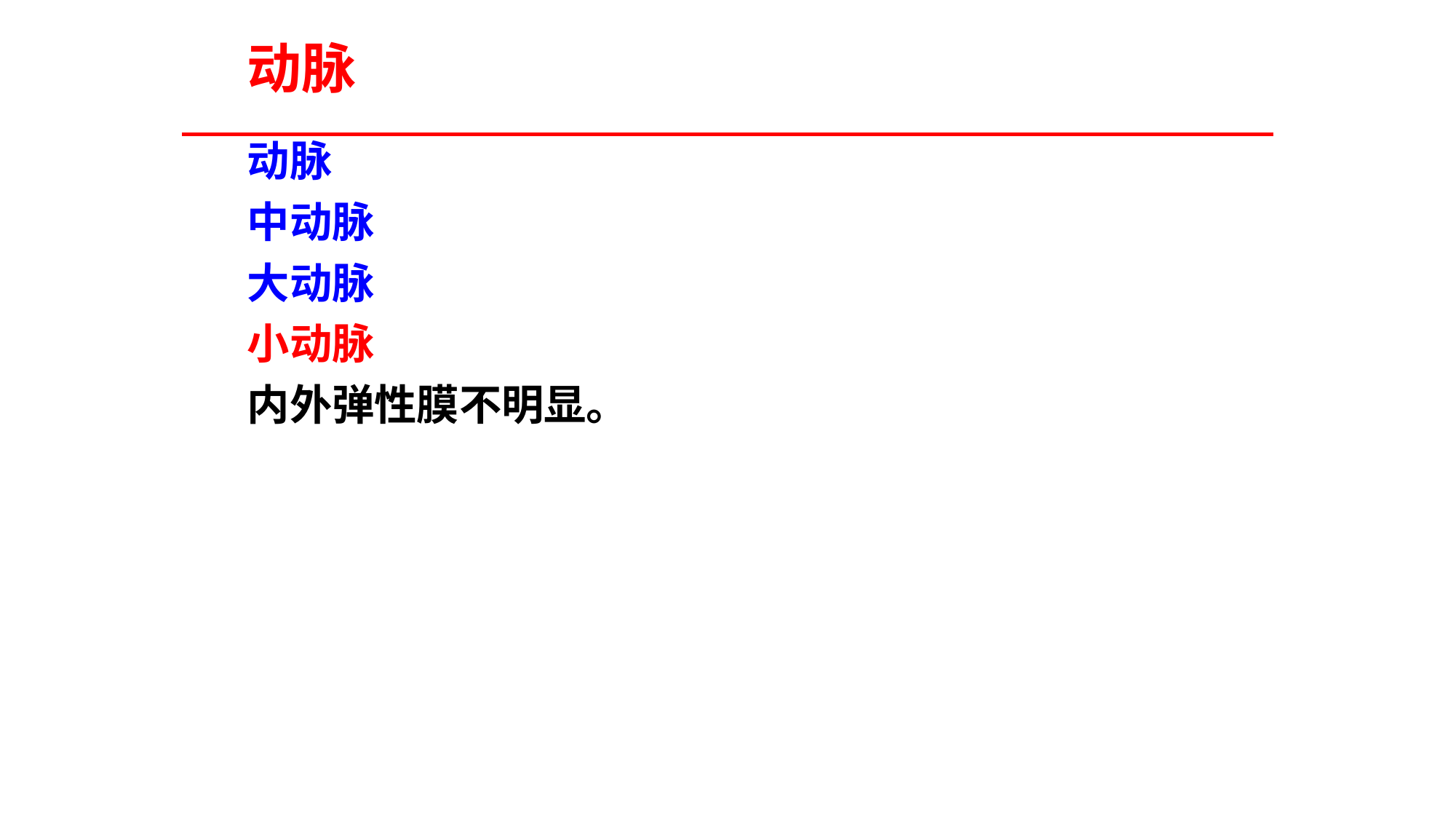

# 动脉
动脉
中动脉
大动脉
小动脉
内外弹性膜不明显。